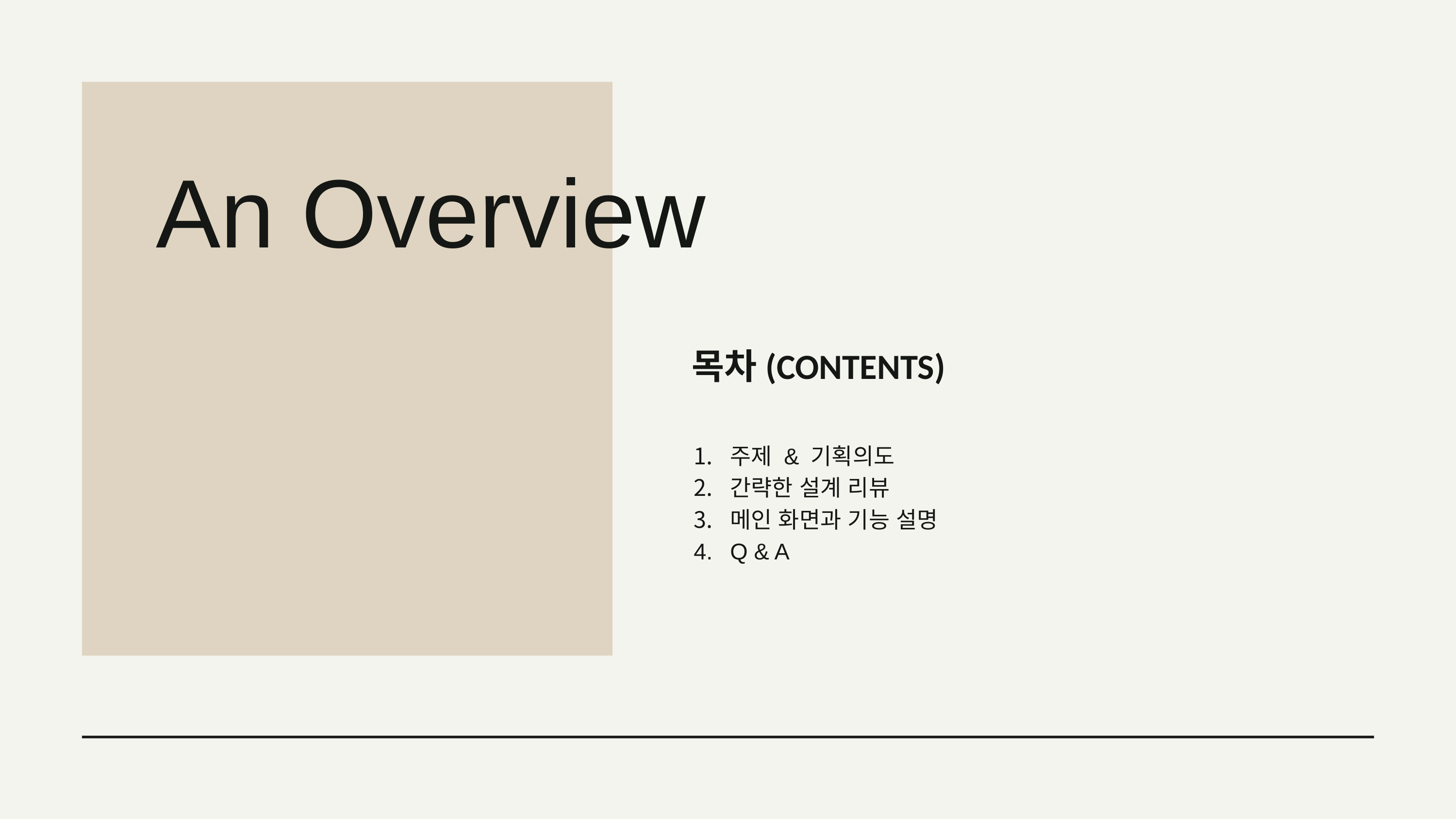

An Overview
목차(CONTENTS)

주제 & 기획의도
간략한 설계 리뷰
메인 화면과 기능 설명
Q & A